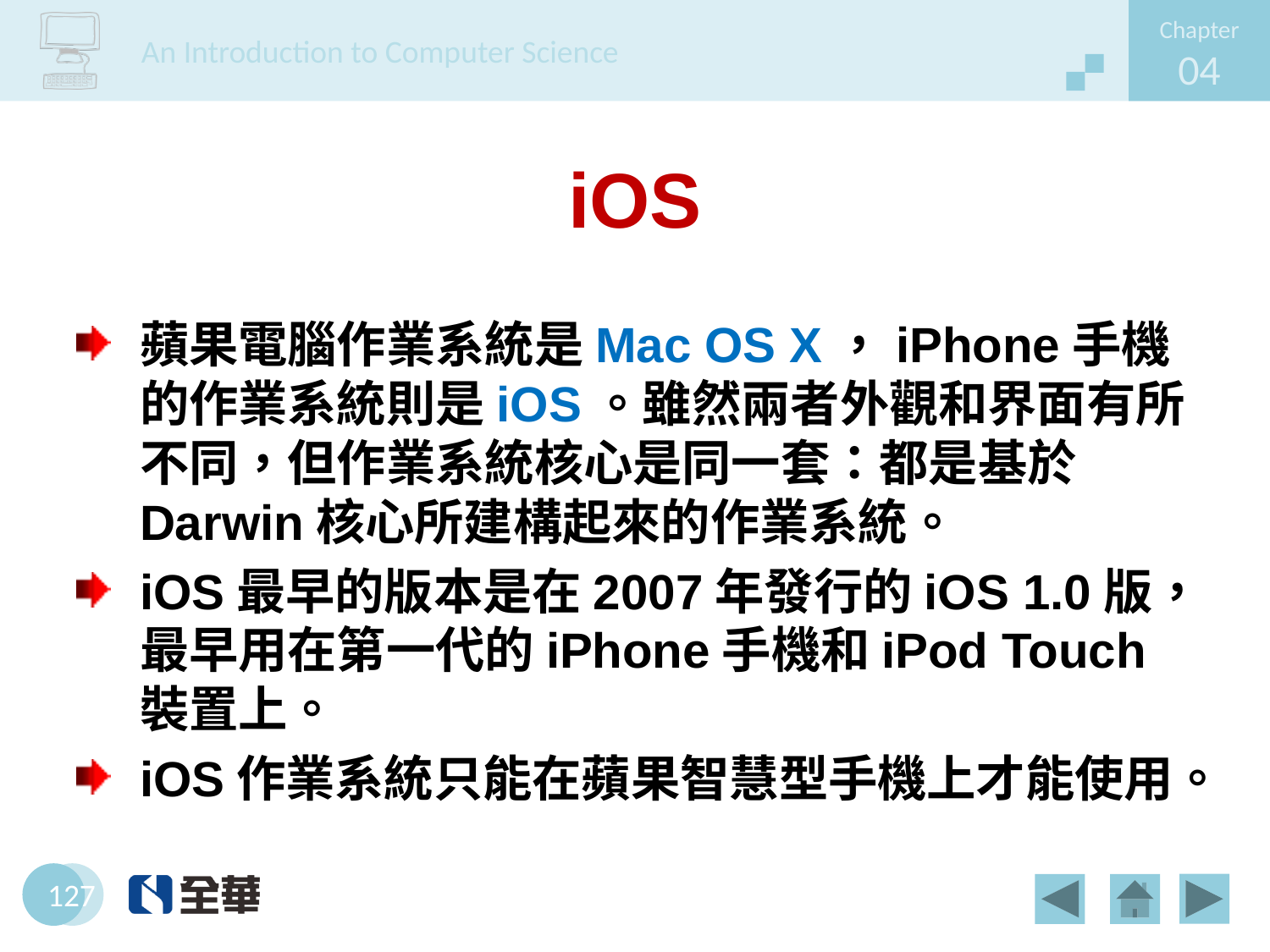

# iOS
蘋果電腦作業系統是Mac OS X，iPhone手機的作業系統則是iOS。雖然兩者外觀和界面有所不同，但作業系統核心是同一套：都是基於Darwin核心所建構起來的作業系統。
iOS最早的版本是在2007年發行的iOS 1.0版，最早用在第一代的iPhone手機和iPod Touch裝置上。
iOS作業系統只能在蘋果智慧型手機上才能使用。